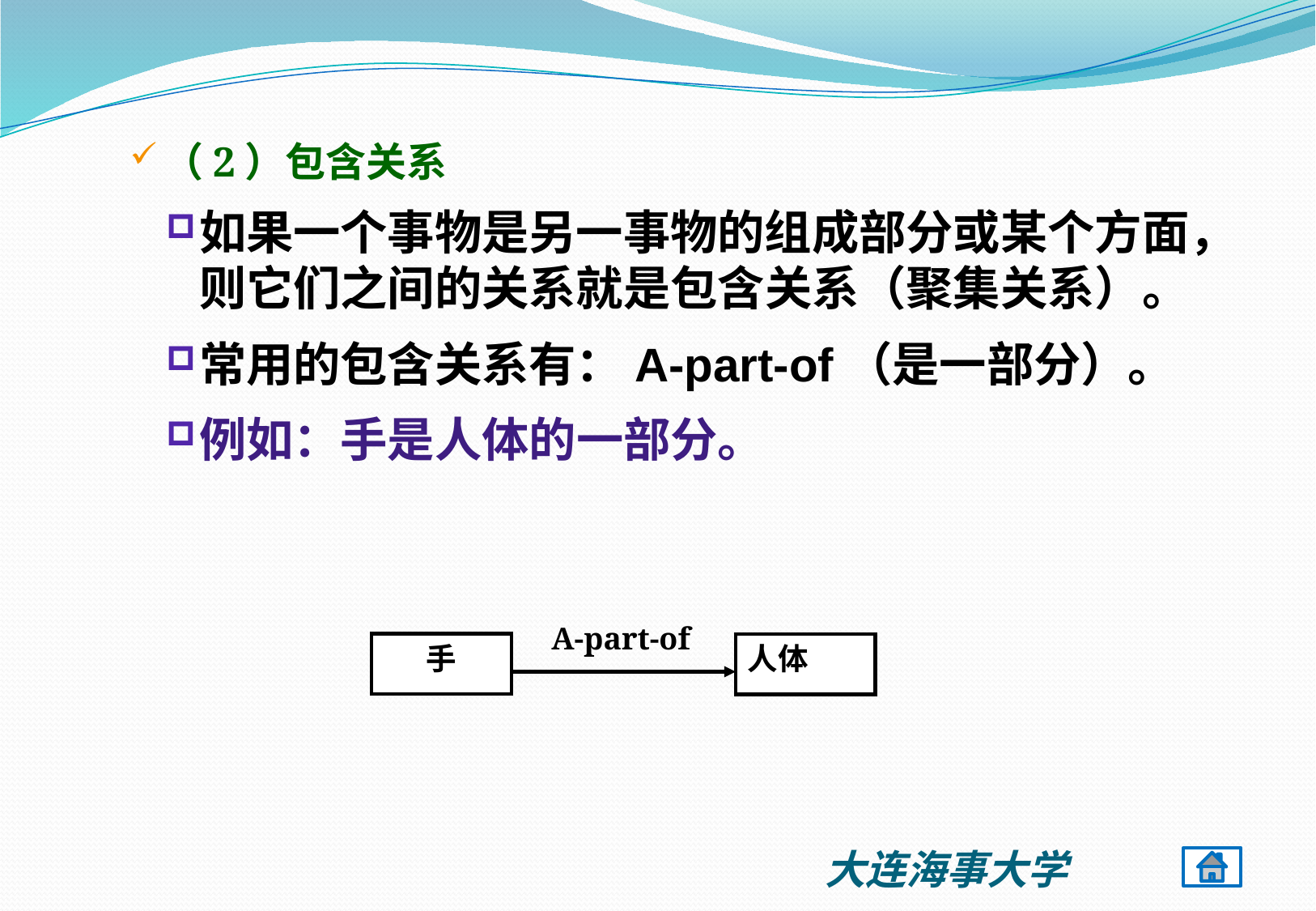

（2）包含关系
如果一个事物是另一事物的组成部分或某个方面，则它们之间的关系就是包含关系（聚集关系）。
常用的包含关系有：A-part-of（是一部分）。
例如：手是人体的一部分。
A-part-of
手
人体